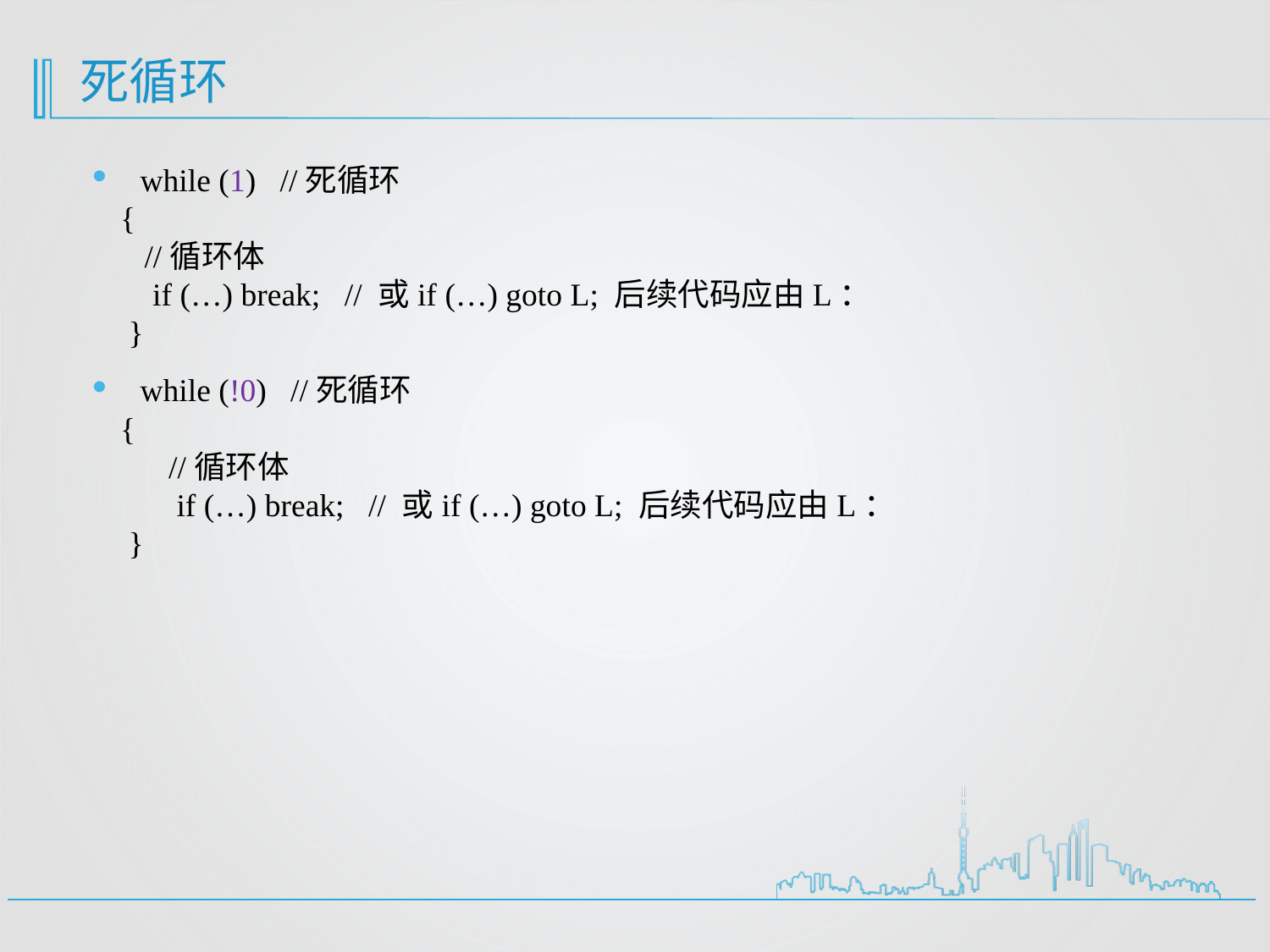

# 死循环
while (1)   //死循环
     {
        //循环体
         if (…) break;   // 或if (…) goto L; 后续代码应由L：
      }
while (!0)   //死循环
     {
           //循环体
            if (…) break;   // 或if (…) goto L; 后续代码应由L：
      }